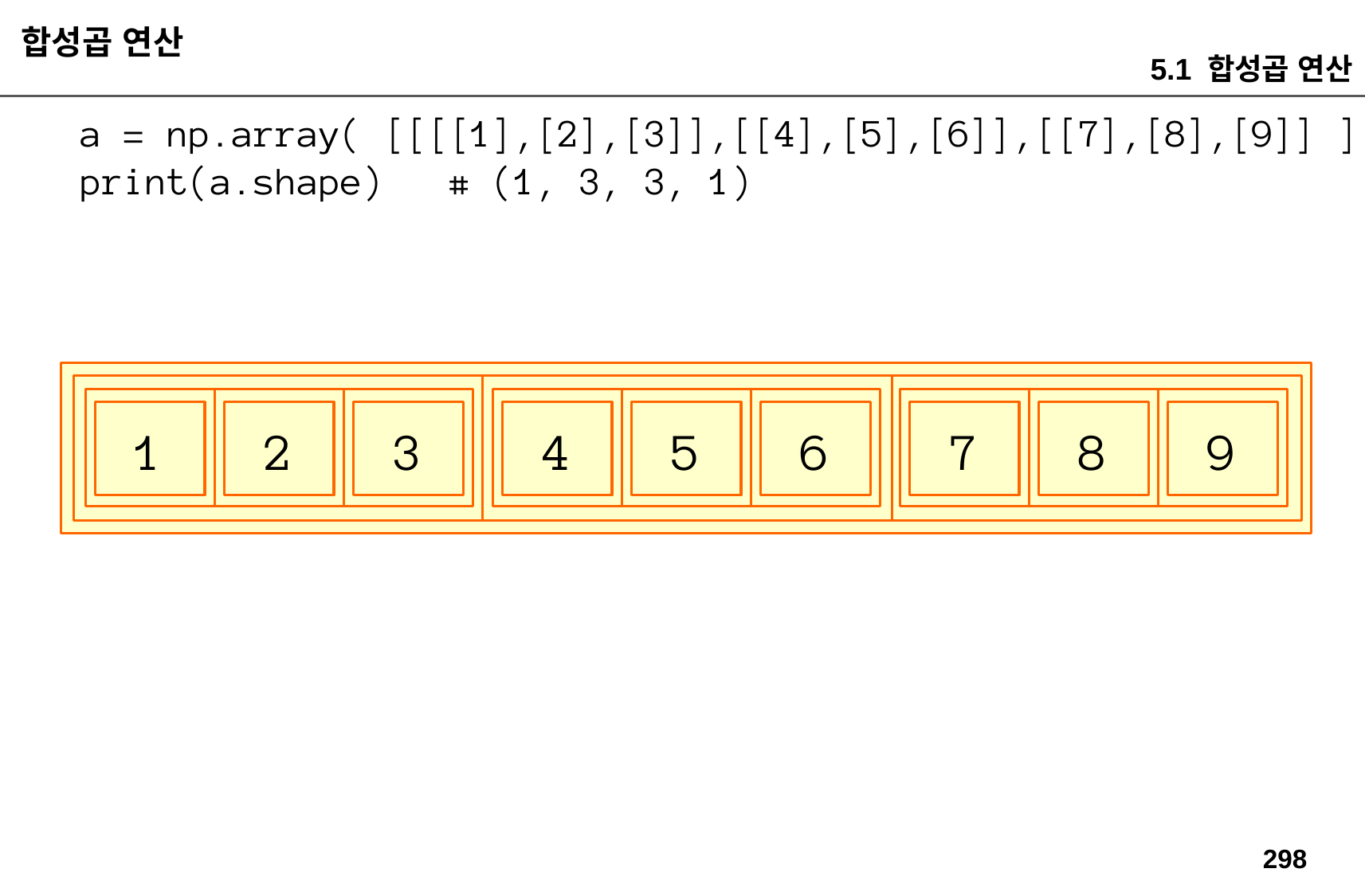

합성곱 연산
5.1 합성곱 연산
a = np.array( [[[[1],[2],[3]],[[4],[5],[6]],[[7],[8],[9]] ] ])
print(a.shape)   # (1, 3, 3, 1)

1
2
3
4
5
6
7
8
9